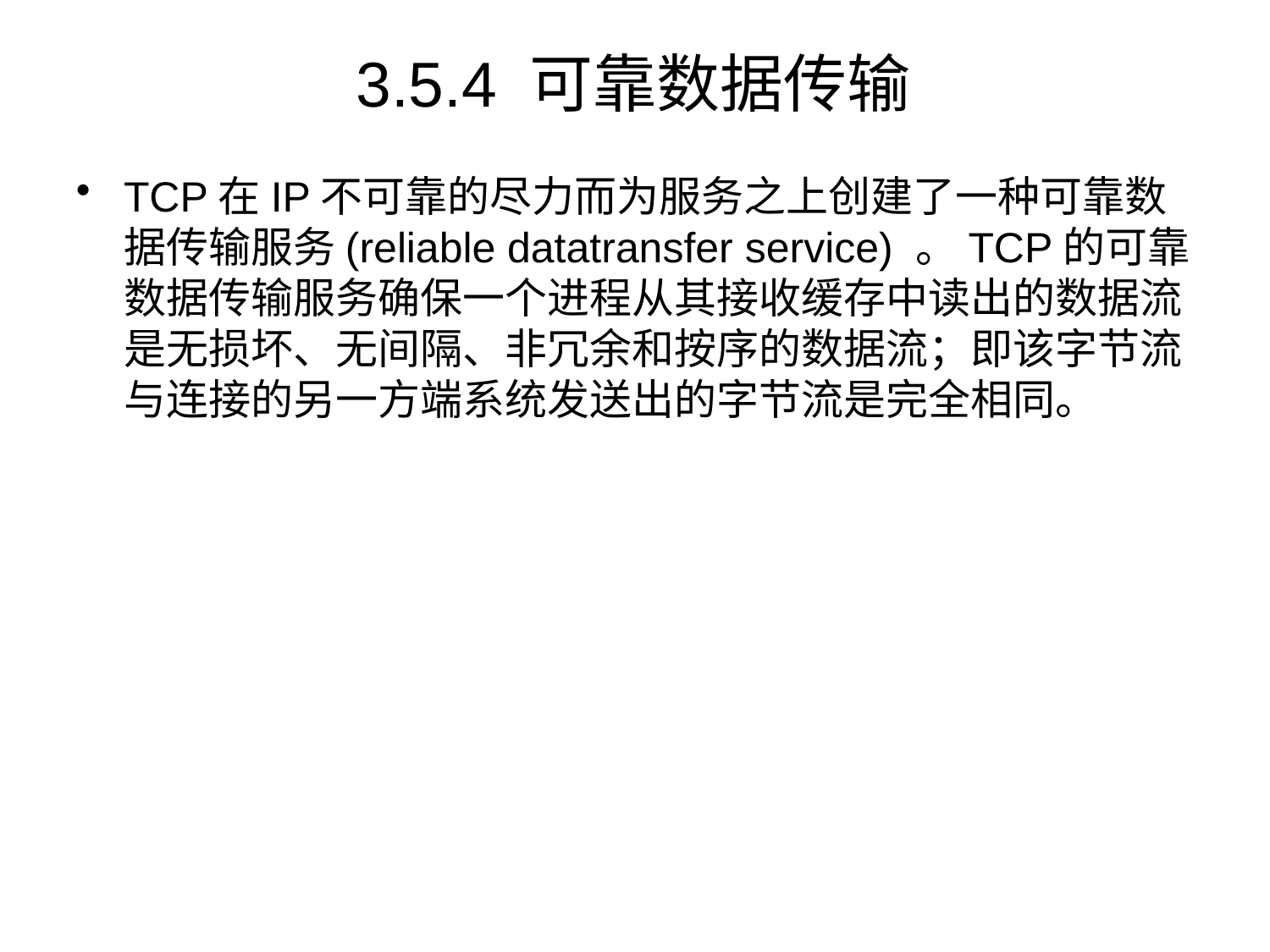

# 3.5.4 可靠数据传输
TCP在IP不可靠的尽力而为服务之上创建了一种可靠数据传输服务(reliable datatransfer service) 。TCP的可靠数据传输服务确保一个进程从其接收缓存中读出的数据流是无损坏、无间隔、非冗余和按序的数据流；即该字节流与连接的另一方端系统发送出的字节流是完全相同。